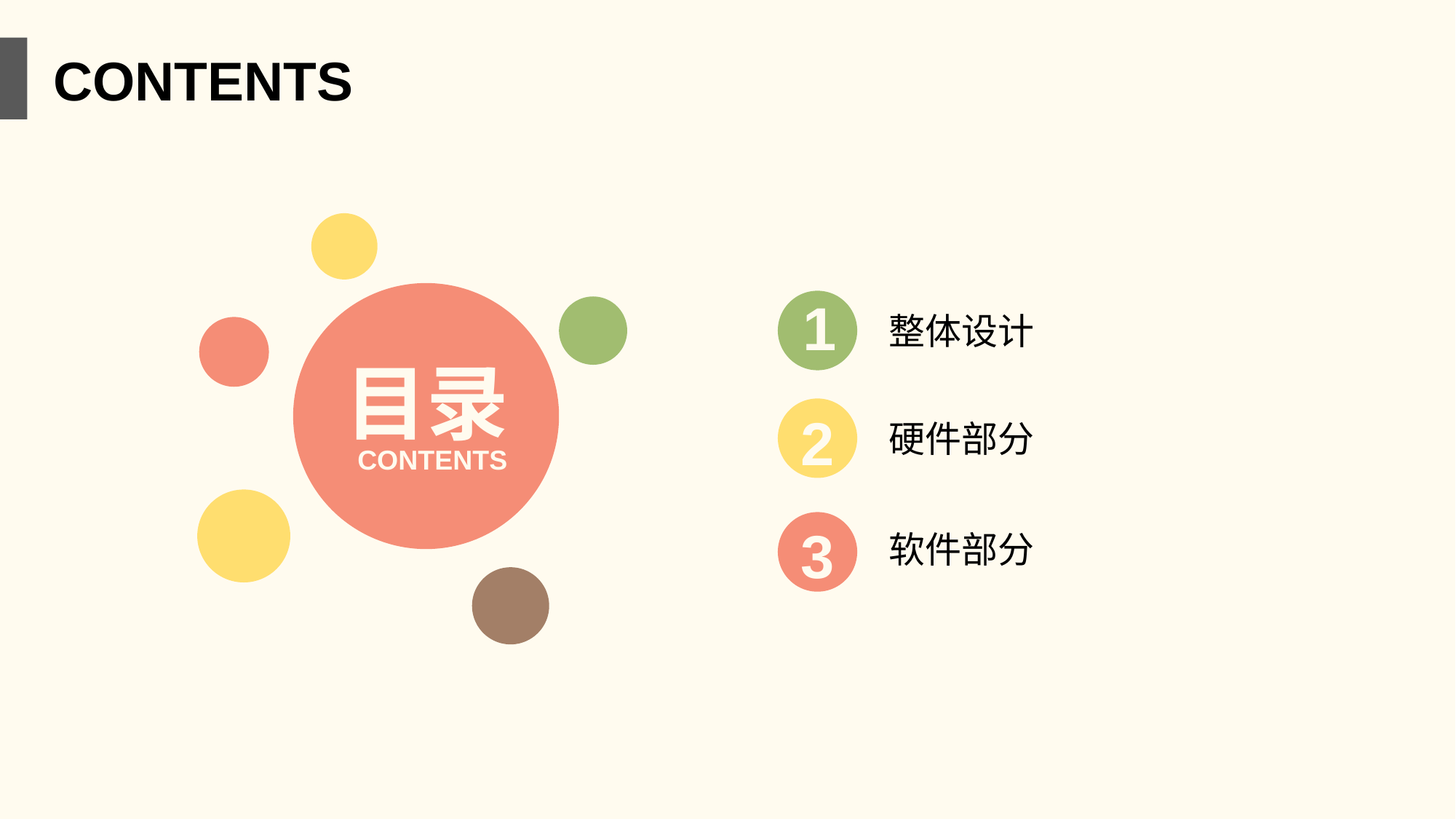

CONTENTS

目录
CONTENTS
1

整体设计

2
硬件部分

3
软件部分